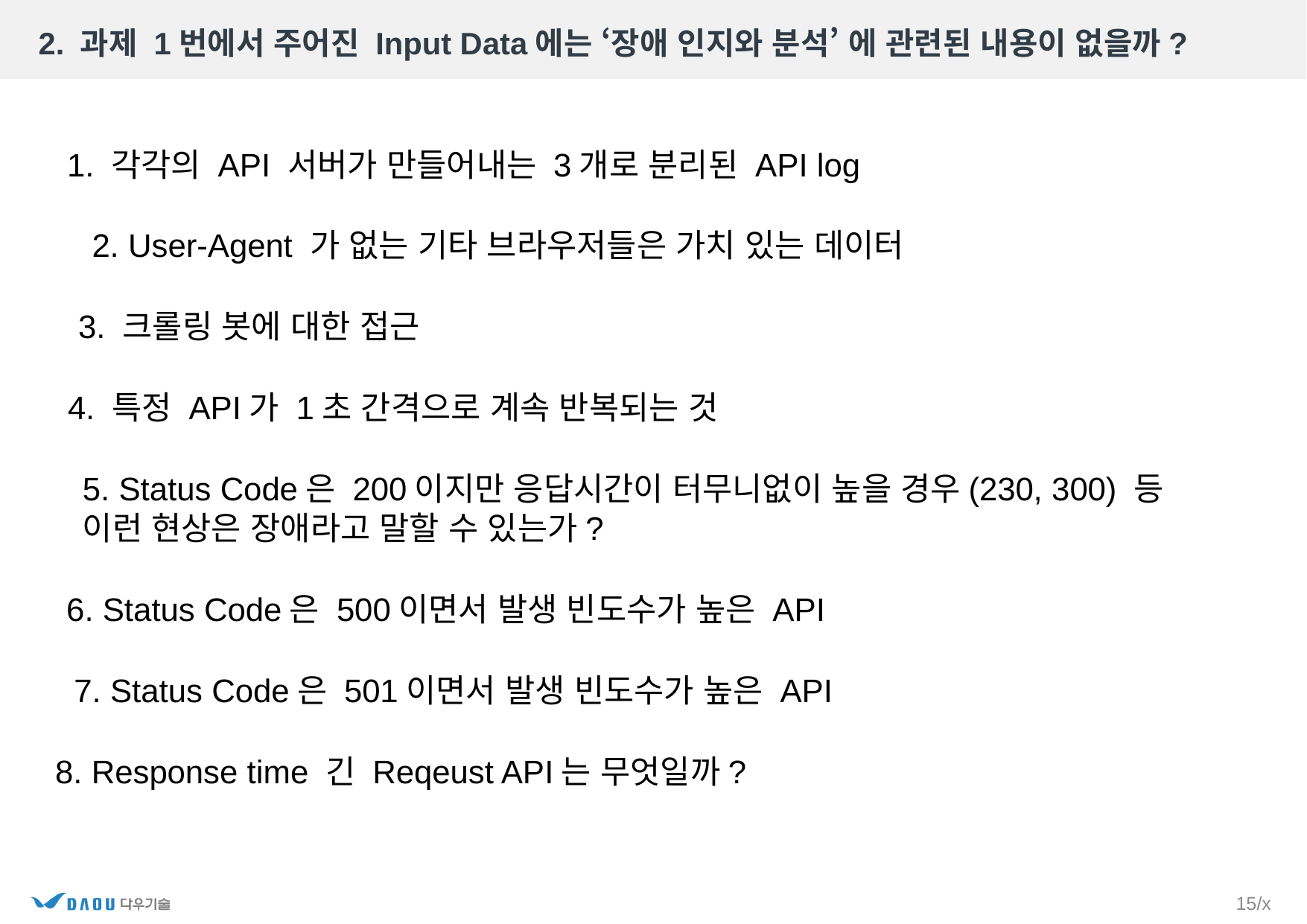

# 2. 과제 1번에서 주어진 Input Data에는 ‘장애 인지와 분석’ 에 관련된 내용이 없을까?
1. 각각의 API 서버가 만들어내는 3개로 분리된 API log
2. User-Agent 가 없는 기타 브라우저들은 가치 있는 데이터
3. 크롤링 봇에 대한 접근
4. 특정 API가 1초 간격으로 계속 반복되는 것
5. Status Code은 200이지만 응답시간이 터무니없이 높을 경우(230, 300) 등
이런 현상은 장애라고 말할 수 있는가?
6. Status Code은 500이면서 발생 빈도수가 높은 API
7. Status Code은 501이면서 발생 빈도수가 높은 API
8. Response time 긴 Reqeust API는 무엇일까?